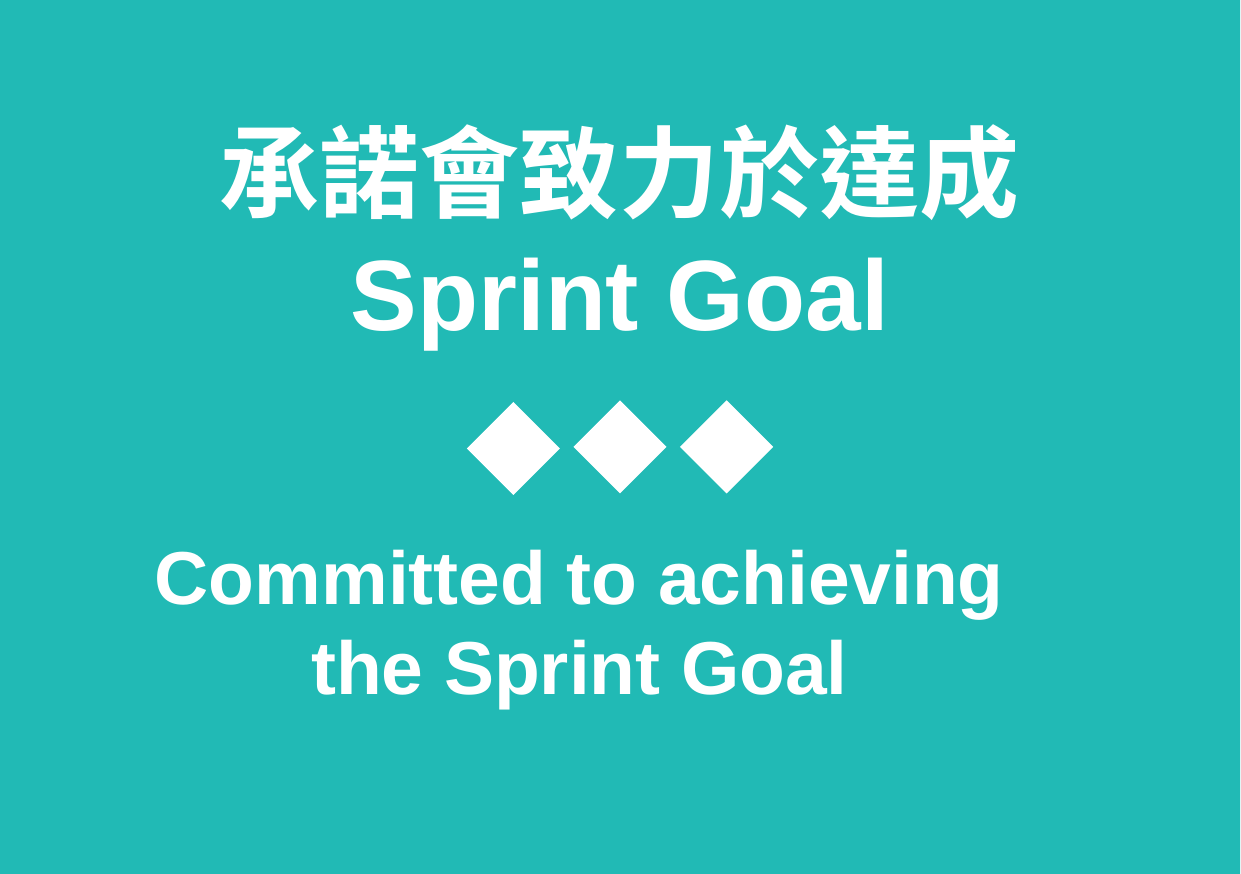

承諾會致力於達成 Sprint Goal

Committed to achieving the Sprint Goal